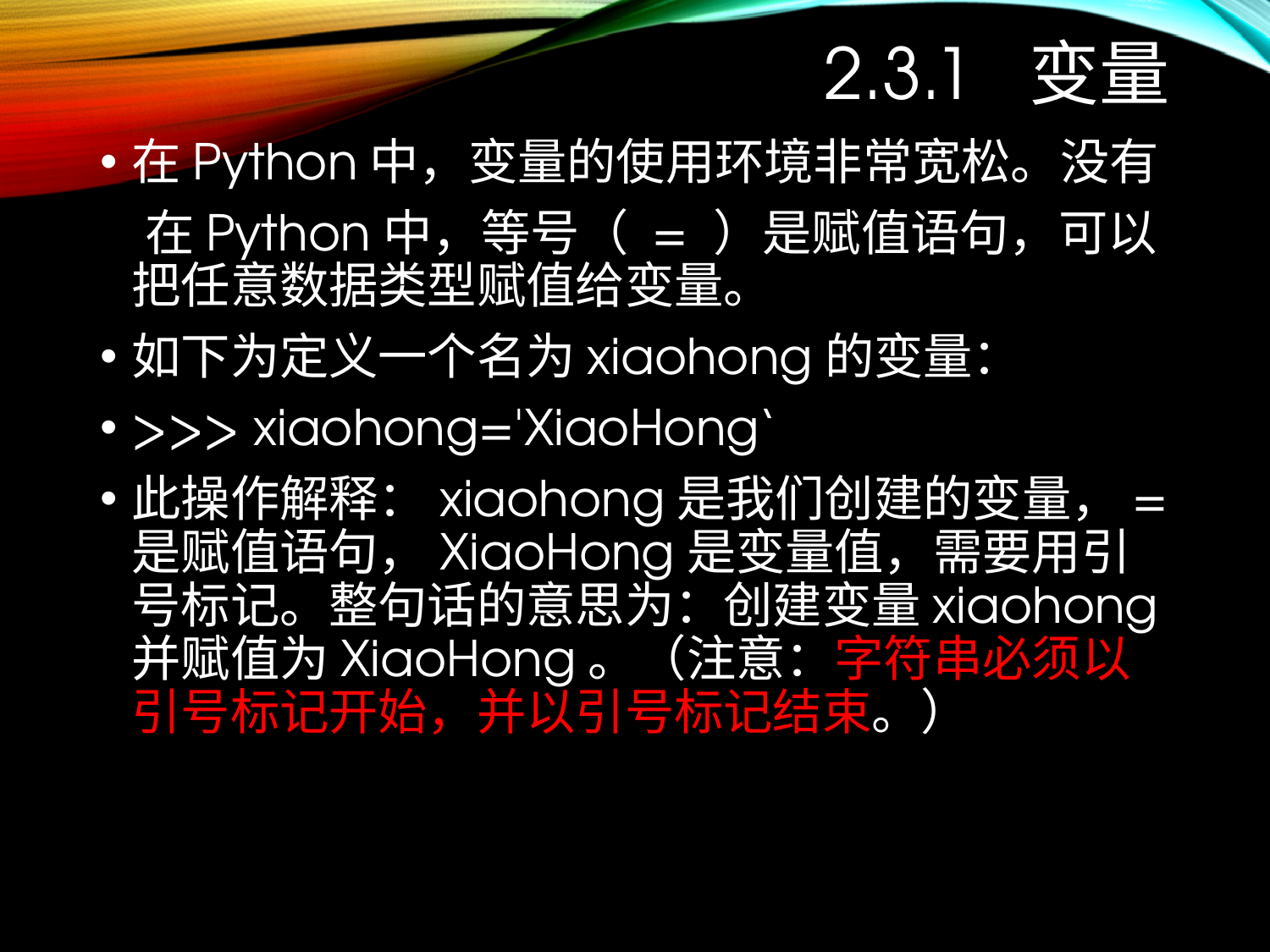

# 2.3.1  变量
在Python中，变量的使用环境非常宽松。没有
   在Python中，等号（ = ）是赋值语句，可以把任意数据类型赋值给变量。
如下为定义一个名为xiaohong的变量：
>>> xiaohong='XiaoHong‘
此操作解释：xiaohong是我们创建的变量，=是赋值语句，XiaoHong是变量值，需要用引号标记。整句话的意思为：创建变量xiaohong并赋值为XiaoHong。（注意：字符串必须以引号标记开始，并以引号标记结束。）